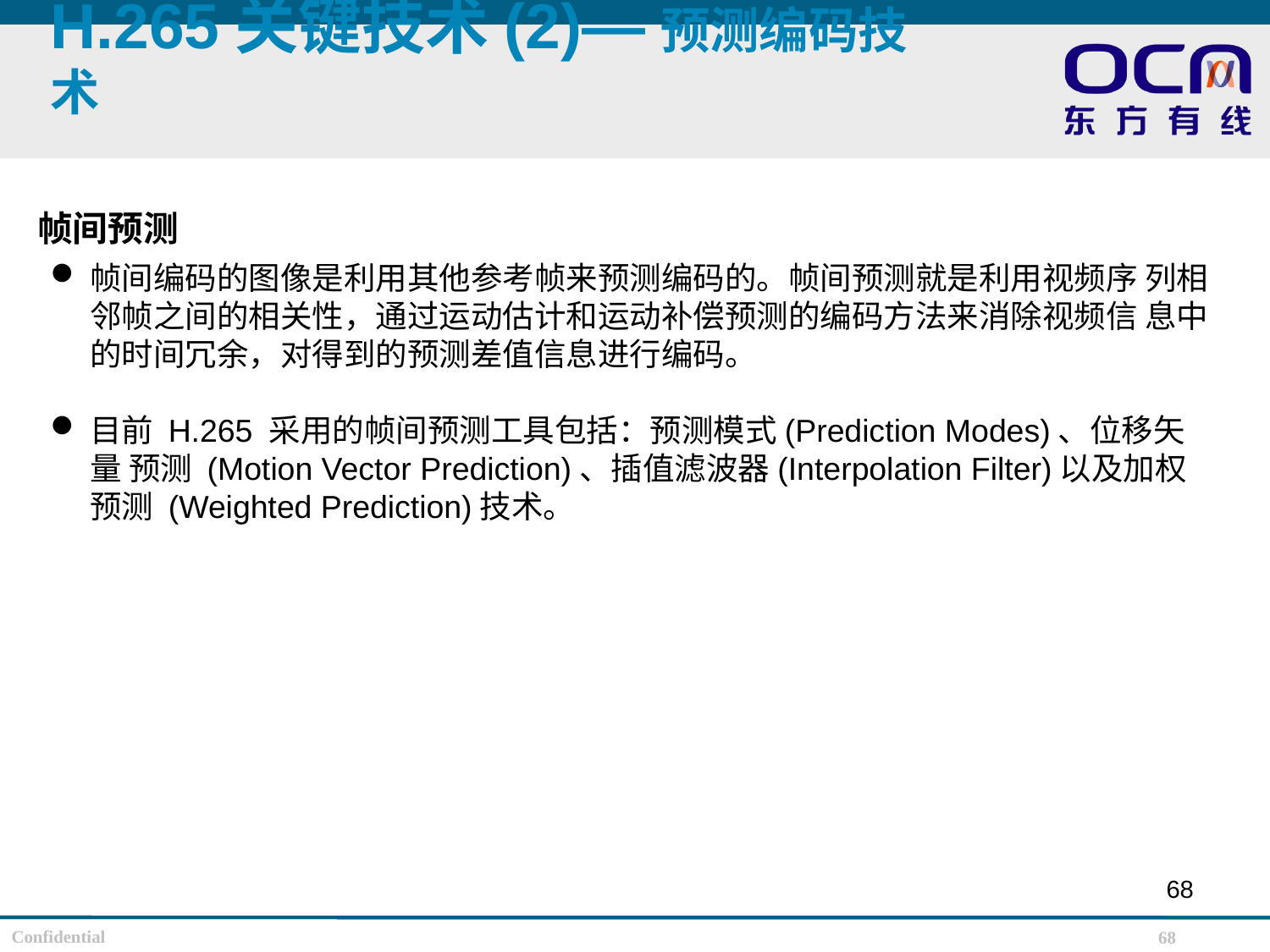

H.265关键技术(2)—预测编码技术
帧间预测
帧间编码的图像是利用其他参考帧来预测编码的。帧间预测就是利用视频序 列相邻帧之间的相关性，通过运动估计和运动补偿预测的编码方法来消除视频信 息中的时间冗余，对得到的预测差值信息进行编码。

目前 H.265 采用的帧间预测工具包括：预测模式(Prediction Modes)、位移矢量 预测 (Motion Vector Prediction)、插值滤波器(Interpolation Filter)以及加权预测 (Weighted Prediction)技术。
68